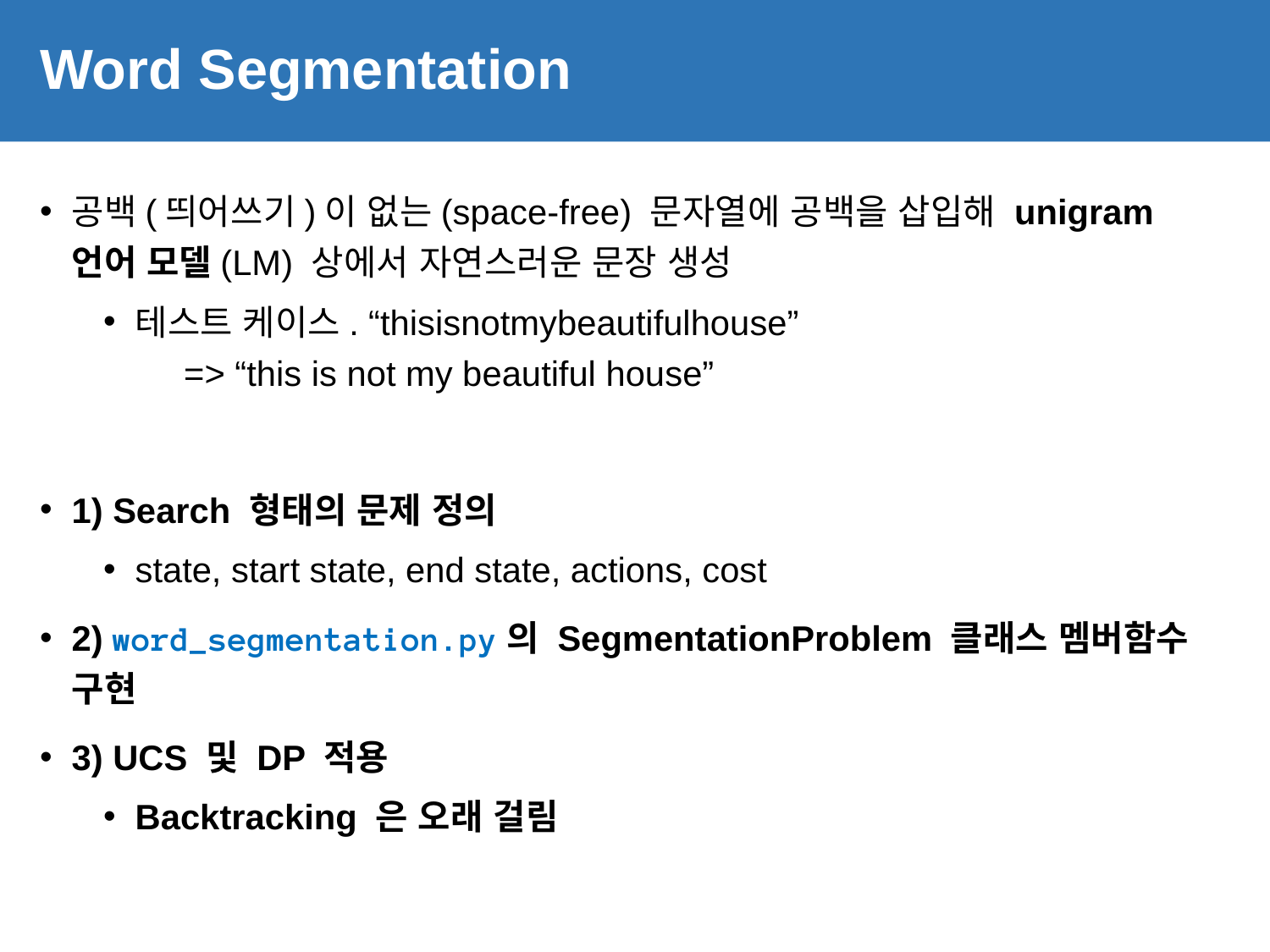

# Word Segmentation
52
공백(띄어쓰기)이 없는(space-free) 문자열에 공백을 삽입해 unigram 언어 모델(LM) 상에서 자연스러운 문장 생성
테스트 케이스. “thisisnotmybeautifulhouse”
     => “this is not my beautiful house”

1) Search 형태의 문제 정의
state, start state, end state, actions, cost
2) word_segmentation.py의 SegmentationProblem 클래스 멤버함수 구현
3) UCS 및 DP 적용
Backtracking 은 오래 걸림